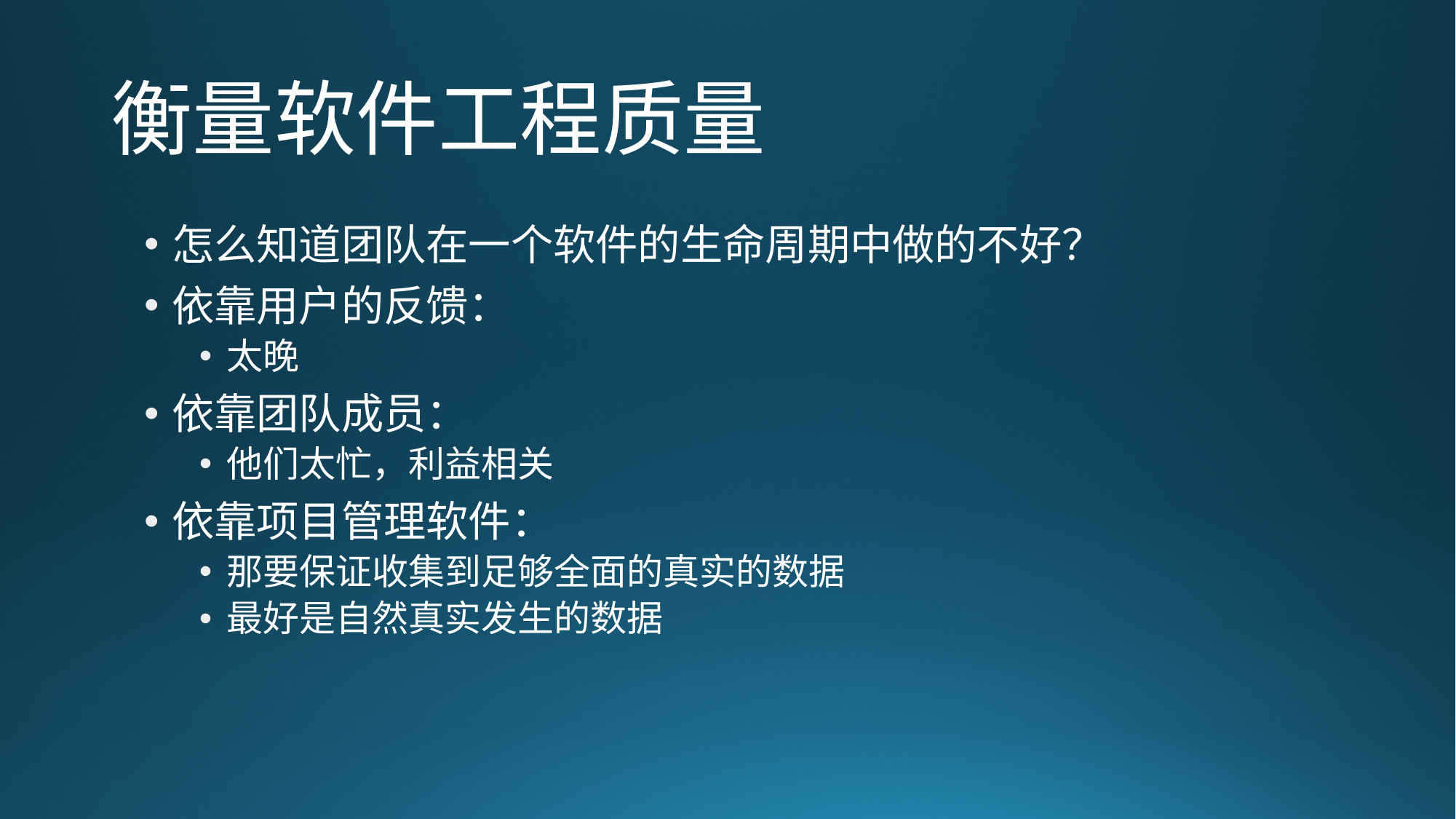

# 衡量软件工程质量
怎么知道团队在一个软件的生命周期中做的不好？
依靠用户的反馈：
太晚
依靠团队成员：
他们太忙，利益相关
依靠项目管理软件：
那要保证收集到足够全面的真实的数据
最好是自然真实发生的数据